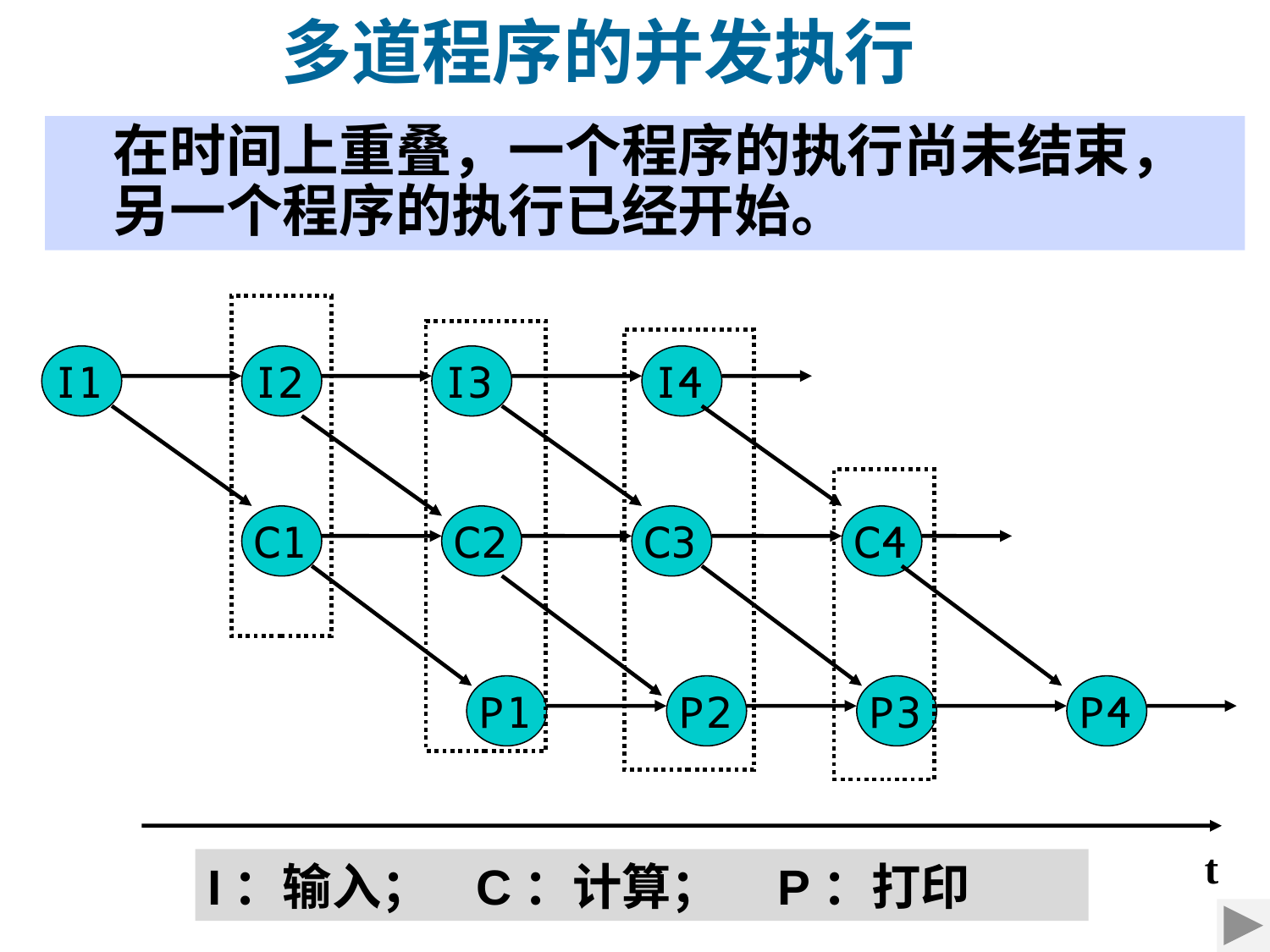

多道程序的并发执行
在时间上重叠，一个程序的执行尚未结束，另一个程序的执行已经开始。

I1
I2
I3
I4

C1
C2
C3
C4

P1
P2
P3
P4

t

2021/9/3
I：输入；   C：计算；    P：打印
第 7 页